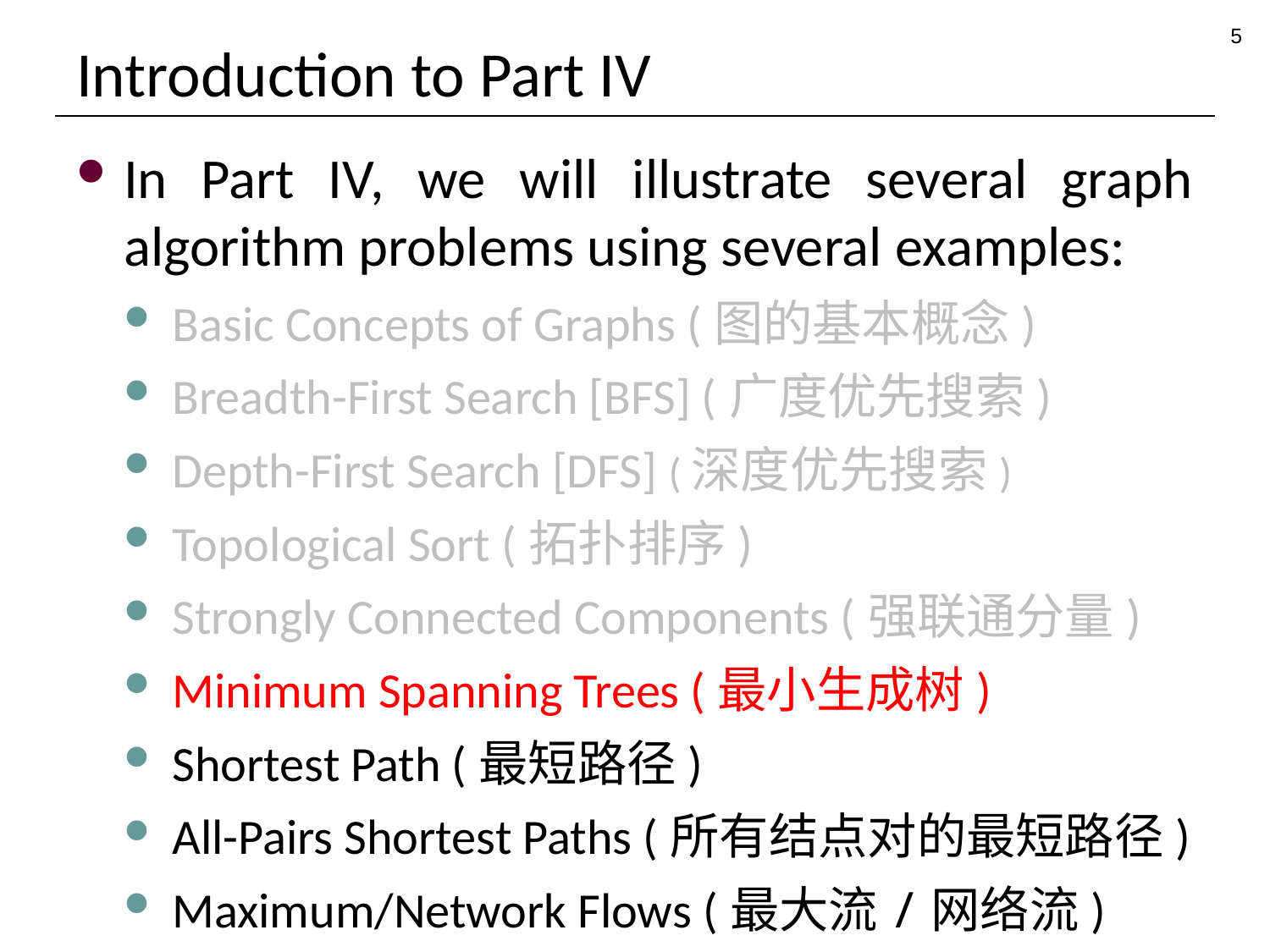

5
# Introduction to Part IV
In Part IV, we will illustrate several graph algorithm problems using several examples:
Basic Concepts of Graphs (图的基本概念)
Breadth-First Search [BFS] (广度优先搜索)
Depth-First Search [DFS] (深度优先搜索)
Topological Sort (拓扑排序)
Strongly Connected Components (强联通分量)
Minimum Spanning Trees (最小生成树)
Shortest Path (最短路径)
All-Pairs Shortest Paths (所有结点对的最短路径)
Maximum/Network Flows (最大流/网络流)